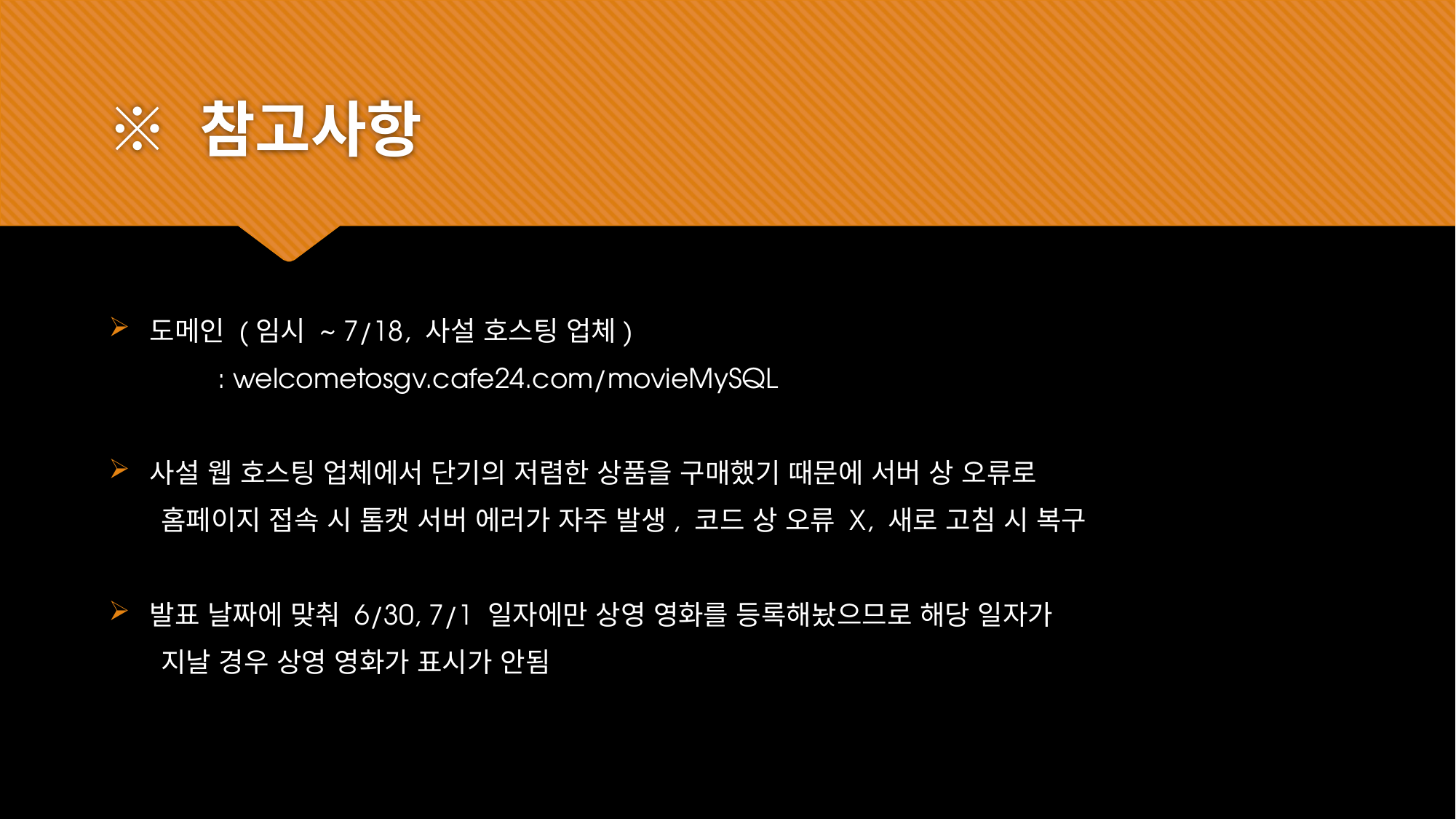

# ※ 참고사항
도메인 (임시 ~ 7/18, 사설 호스팅 업체)
	: welcometosgv.cafe24.com/movieMySQL

사설 웹 호스팅 업체에서 단기의 저렴한 상품을 구매했기 때문에 서버 상 오류로
      홈페이지 접속 시 톰캣 서버 에러가 자주 발생, 코드 상 오류 X, 새로 고침 시 복구

발표 날짜에 맞춰 6/30, 7/1 일자에만 상영 영화를 등록해놨으므로 해당 일자가
      지날 경우 상영 영화가 표시가 안됨